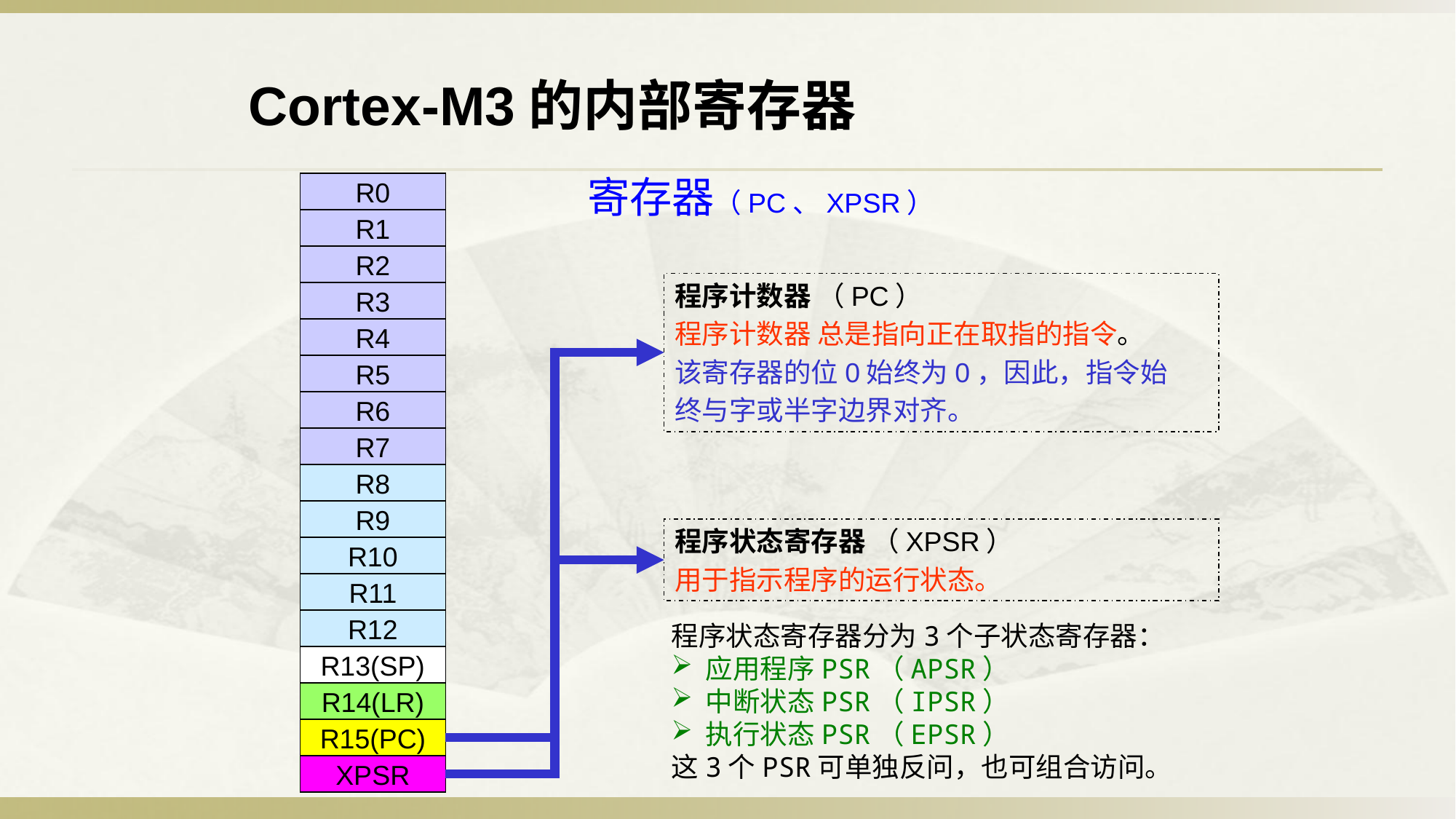

Cortex-M3的内部寄存器
寄存器（PC、XPSR）
R0
R1
R2
程序计数器 （PC）
程序计数器 总是指向正在取指的指令。
该寄存器的位0始终为0，因此，指令始
终与字或半字边界对齐。
R3
R4
R5
R6
R7
R8
R9
程序状态寄存器 （XPSR）
用于指示程序的运行状态。
R10
R11
R12
程序状态寄存器分为3个子状态寄存器：
应用程序PSR（APSR）
中断状态PSR（IPSR）
执行状态PSR（EPSR）
这3个PSR可单独反问，也可组合访问。
R13(SP)
R14(LR)
R15(PC)
XPSR